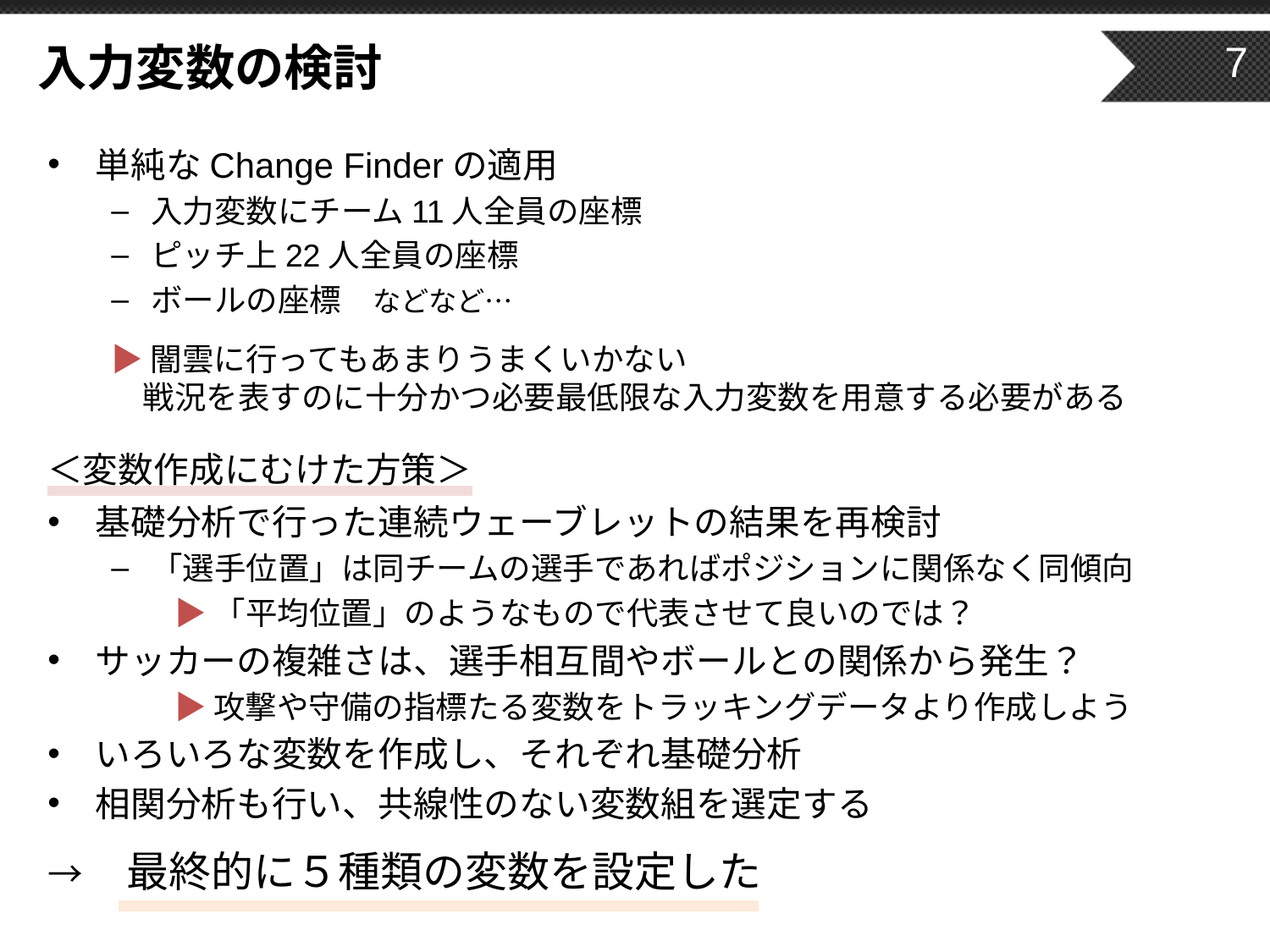

# 入力変数の検討
7
単純なChange Finderの適用
入力変数にチーム11人全員の座標
ピッチ上22人全員の座標
ボールの座標　などなど…
▶闇雲に行ってもあまりうまくいかない
　戦況を表すのに十分かつ必要最低限な入力変数を用意する必要がある
＜変数作成にむけた方策＞
基礎分析で行った連続ウェーブレットの結果を再検討
「選手位置」は同チームの選手であればポジションに関係なく同傾向
▶「平均位置」のようなもので代表させて良いのでは？
サッカーの複雑さは、選手相互間やボールとの関係から発生？
　　▶ 攻撃や守備の指標たる変数をトラッキングデータより作成しよう
いろいろな変数を作成し、それぞれ基礎分析
相関分析も行い、共線性のない変数組を選定する
→　最終的に５種類の変数を設定した